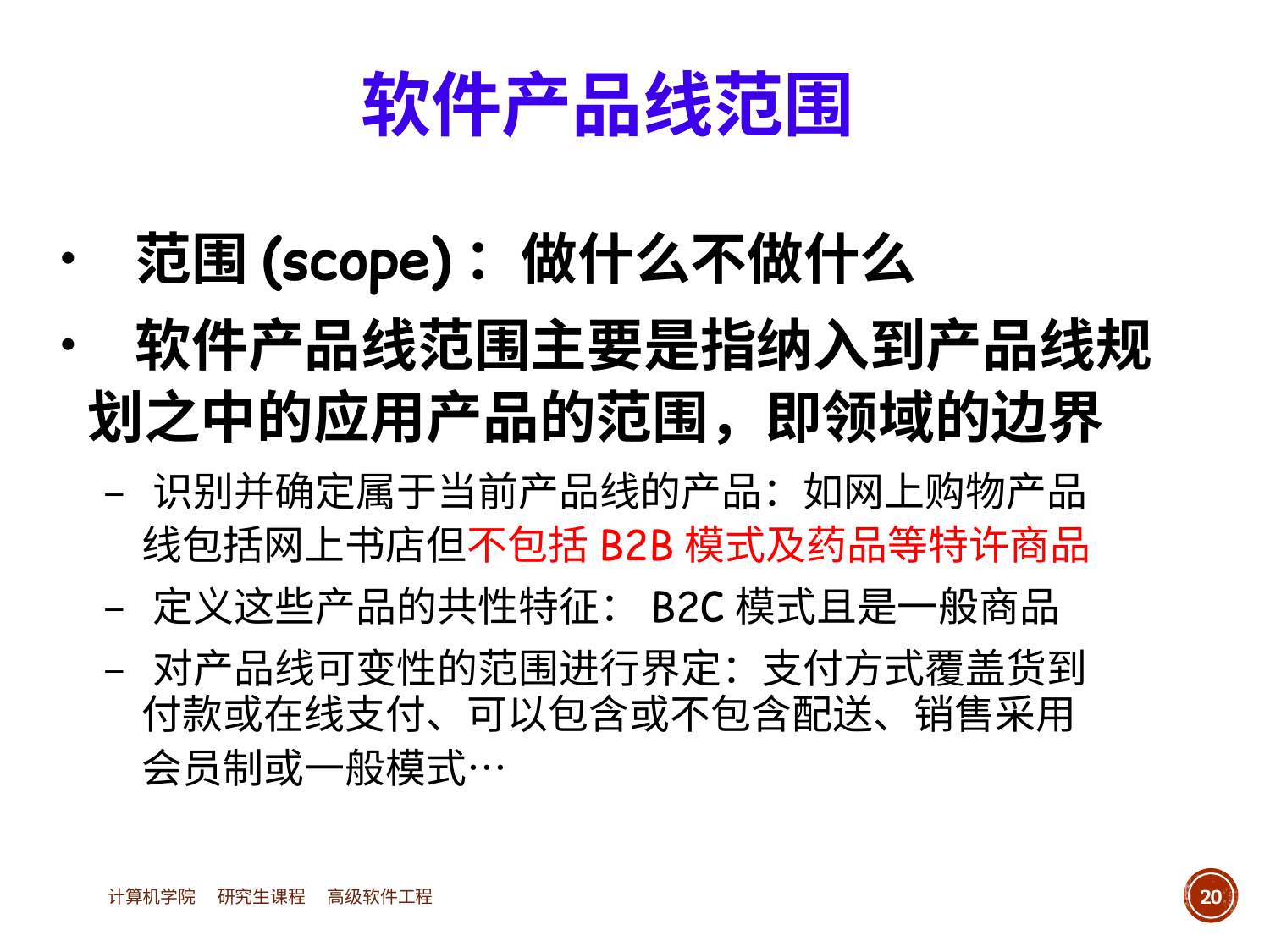

软件产品线范围

•  范围(scope)：做什么不做什么
•  软件产品线范围主要是指纳入到产品线规
	划之中的应用产品的范围，即领域的边界
		–  识别并确定属于当前产品线的产品：如网上购物产品
			线包括网上书店但不包括B2B模式及药品等特许商品
		–  定义这些产品的共性特征：B2C模式且是一般商品
		–  对产品线可变性的范围进行界定：支付方式覆盖货到
			付款或在线支付、可以包含或不包含配送、销售采用
			会员制或一般模式…
计算机学院    研究生课程    高级软件工程
20